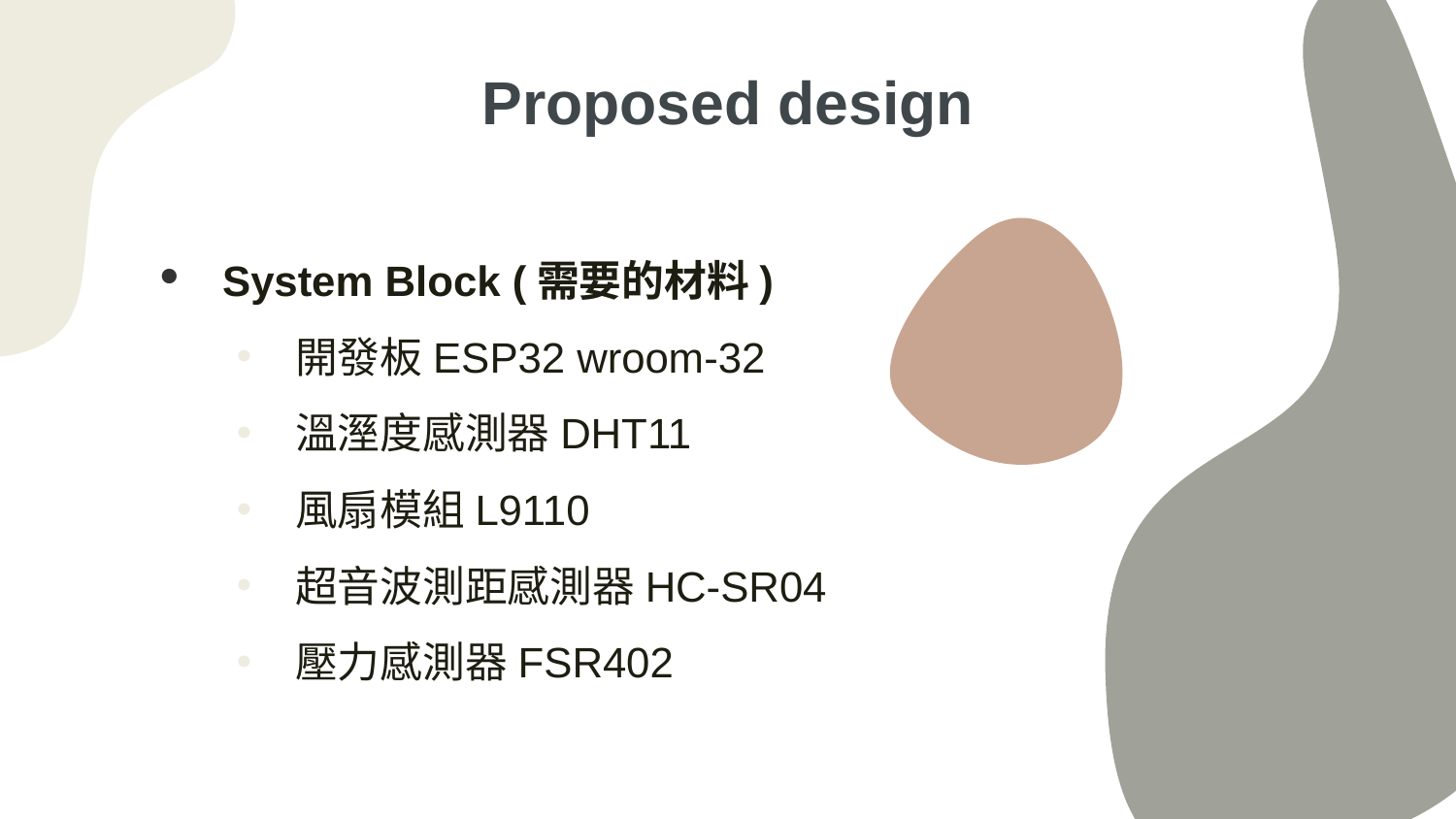

# Proposed design
System Block (需要的材料)
開發板ESP32 wroom-32
溫溼度感測器DHT11
風扇模組L9110
超音波測距感測器HC-SR04
壓力感測器FSR402